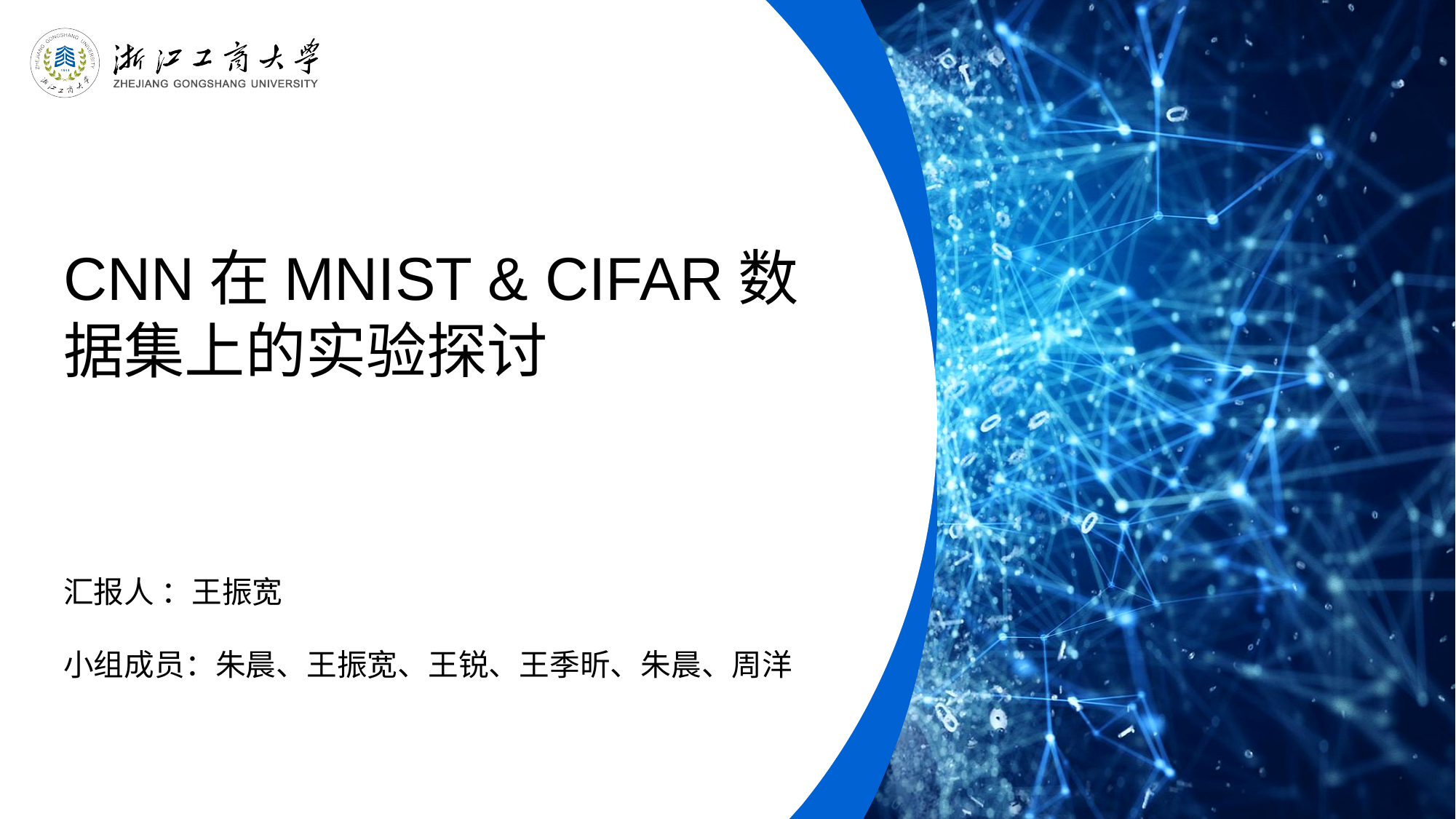

CNN在MNIST & CIFAR数据集上的实验探讨
汇报人 ：王振宽

小组成员：朱晨、王振宽、王锐、王季昕、朱晨、周洋